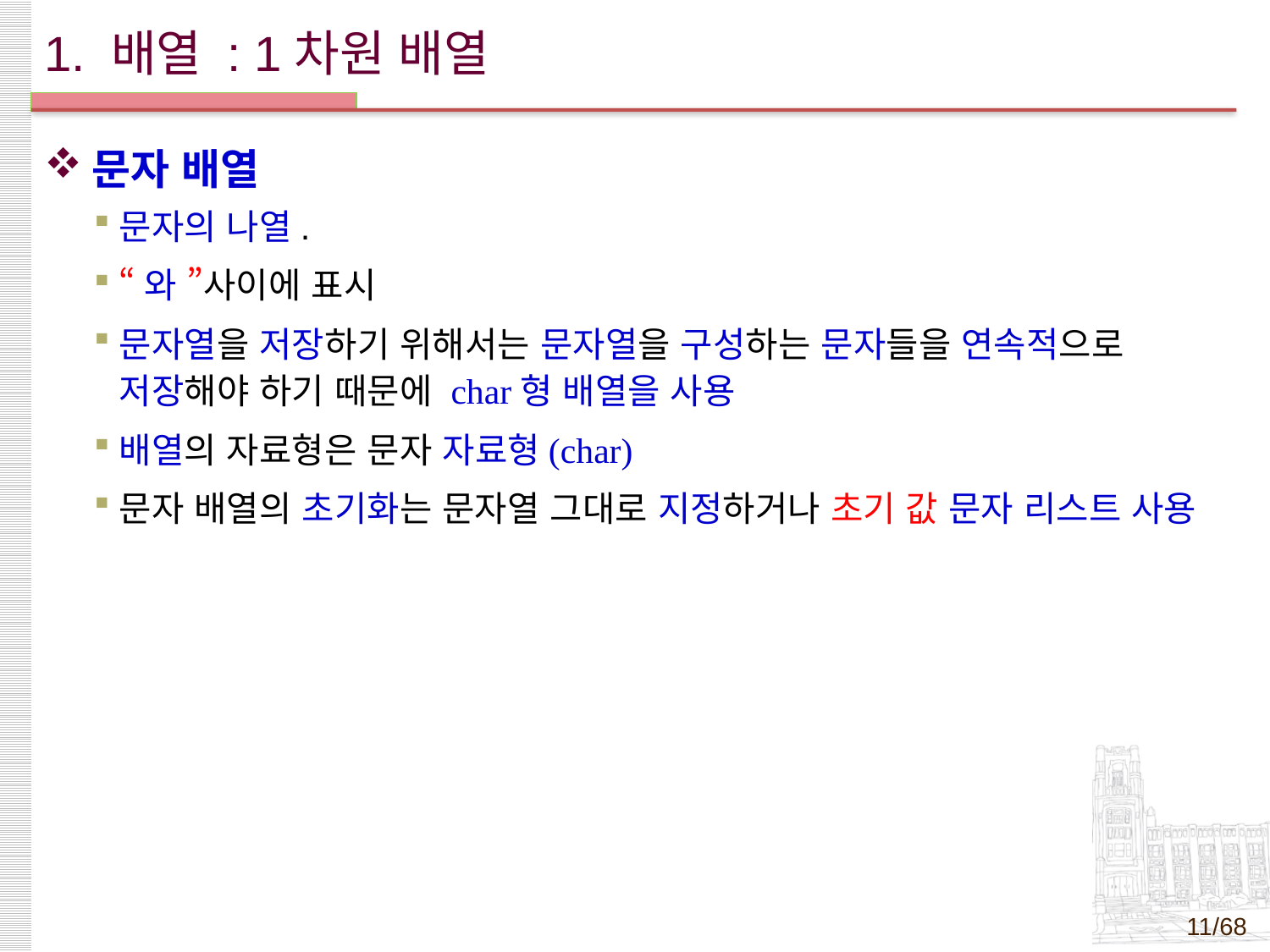

# 1. 배열 : 1차원 배열
문자 배열
문자의 나열.
“와 ”사이에 표시
문자열을 저장하기 위해서는 문자열을 구성하는 문자들을 연속적으로 저장해야 하기 때문에 char형 배열을 사용
배열의 자료형은 문자 자료형(char)
문자 배열의 초기화는 문자열 그대로 지정하거나 초기 값 문자 리스트 사용